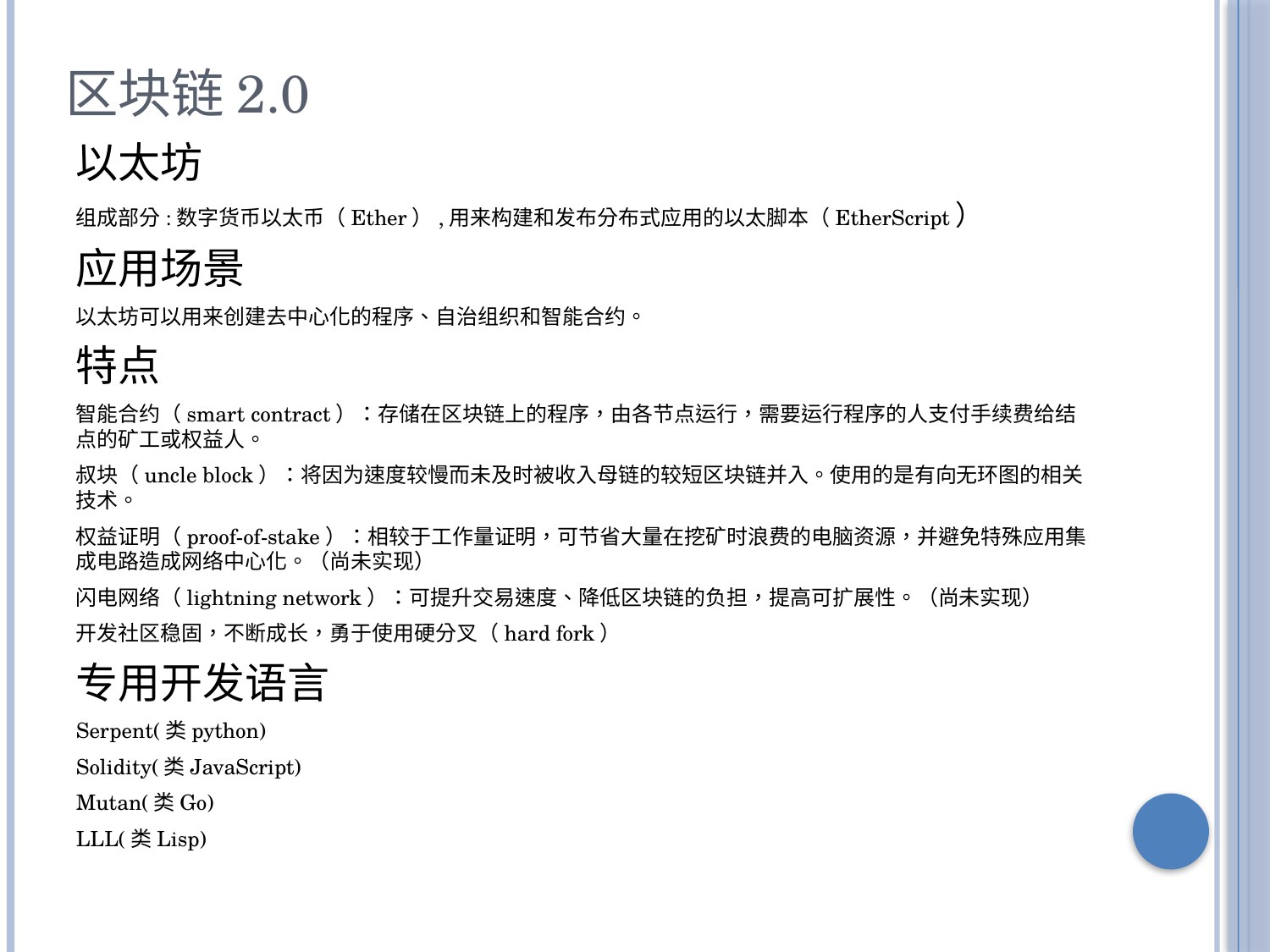

区块链2.0
以太坊
组成部分:数字货币以太币（Ether）,用来构建和发布分布式应用的以太脚本（EtherScript）
应用场景
以太坊可以用来创建去中心化的程序、自治组织和智能合约。
特点
智能合约（smart contract）：存储在区块链上的程序，由各节点运行，需要运行程序的人支付手续费给结点的矿工或权益人。
叔块（uncle block）：将因为速度较慢而未及时被收入母链的较短区块链并入。使用的是有向无环图的相关技术。
权益证明（proof-of-stake）：相较于工作量证明，可节省大量在挖矿时浪费的电脑资源，并避免特殊应用集成电路造成网络中心化。（尚未实现）
闪电网络（lightning network）：可提升交易速度、降低区块链的负担，提高可扩展性。（尚未实现）
开发社区稳固，不断成长，勇于使用硬分叉（hard fork）
专用开发语言
Serpent(类python)
Solidity(类JavaScript)
Mutan(类Go)
LLL(类Lisp)